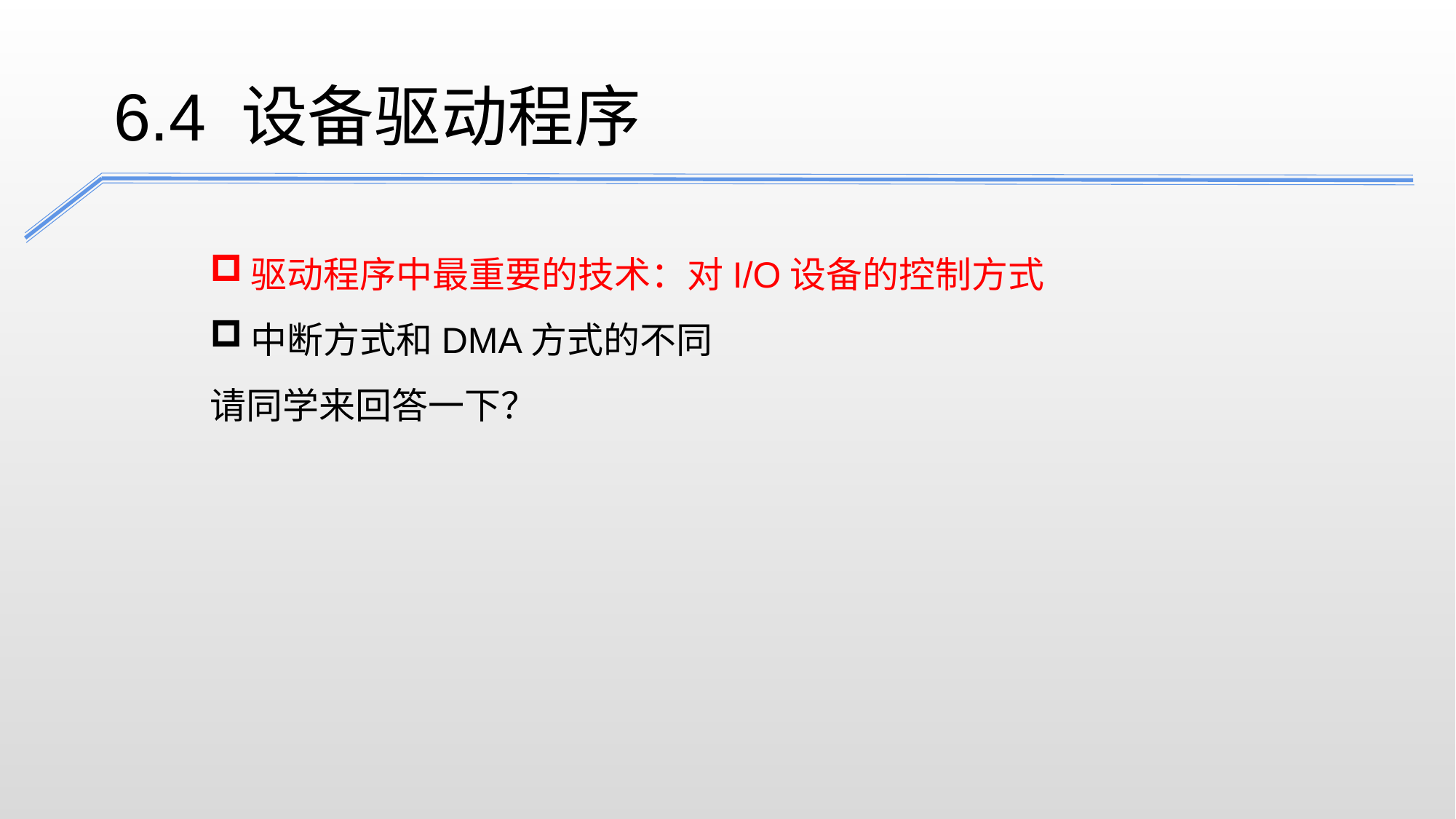

6.4 设备驱动程序
驱动程序中最重要的技术：对I/O设备的控制方式
中断方式和DMA方式的不同
请同学来回答一下？